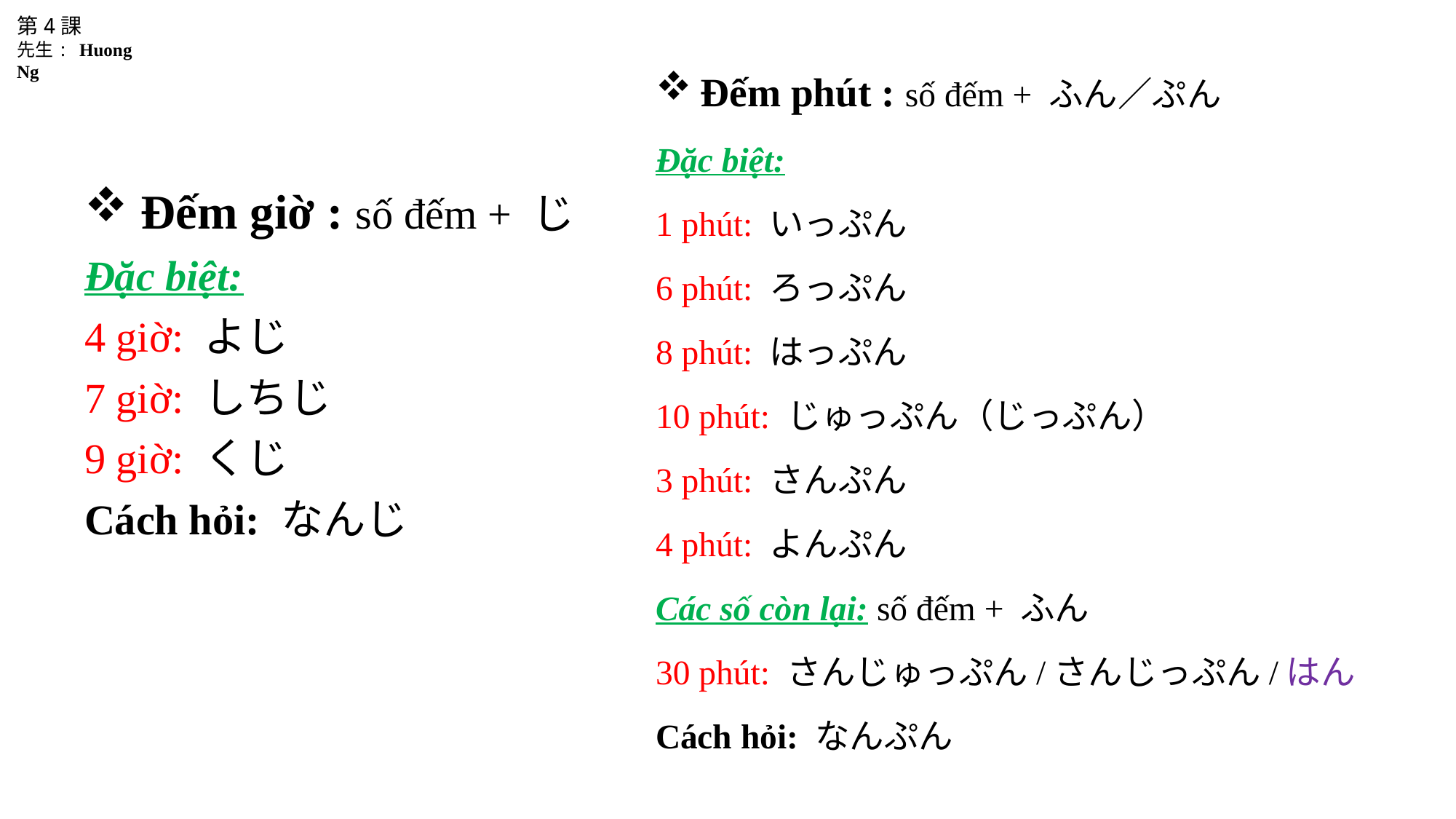

第4課
先生: Huong Ng
 Đếm phút : số đếm + ふん／ぷん
Đặc biệt:
1 phút: いっぷん
6 phút: ろっぷん
8 phút: はっぷん
10 phút: じゅっぷん（じっぷん）
3 phút: さんぷん
4 phút: よんぷん
Các số còn lại: số đếm + ふん
30 phút: さんじゅっぷん/さんじっぷん/はん
Cách hỏi: なんぷん
 Đếm giờ : số đếm + じ
Đặc biệt:
4 giờ: よじ
7 giờ: しちじ
9 giờ: くじ
Cách hỏi: なんじ